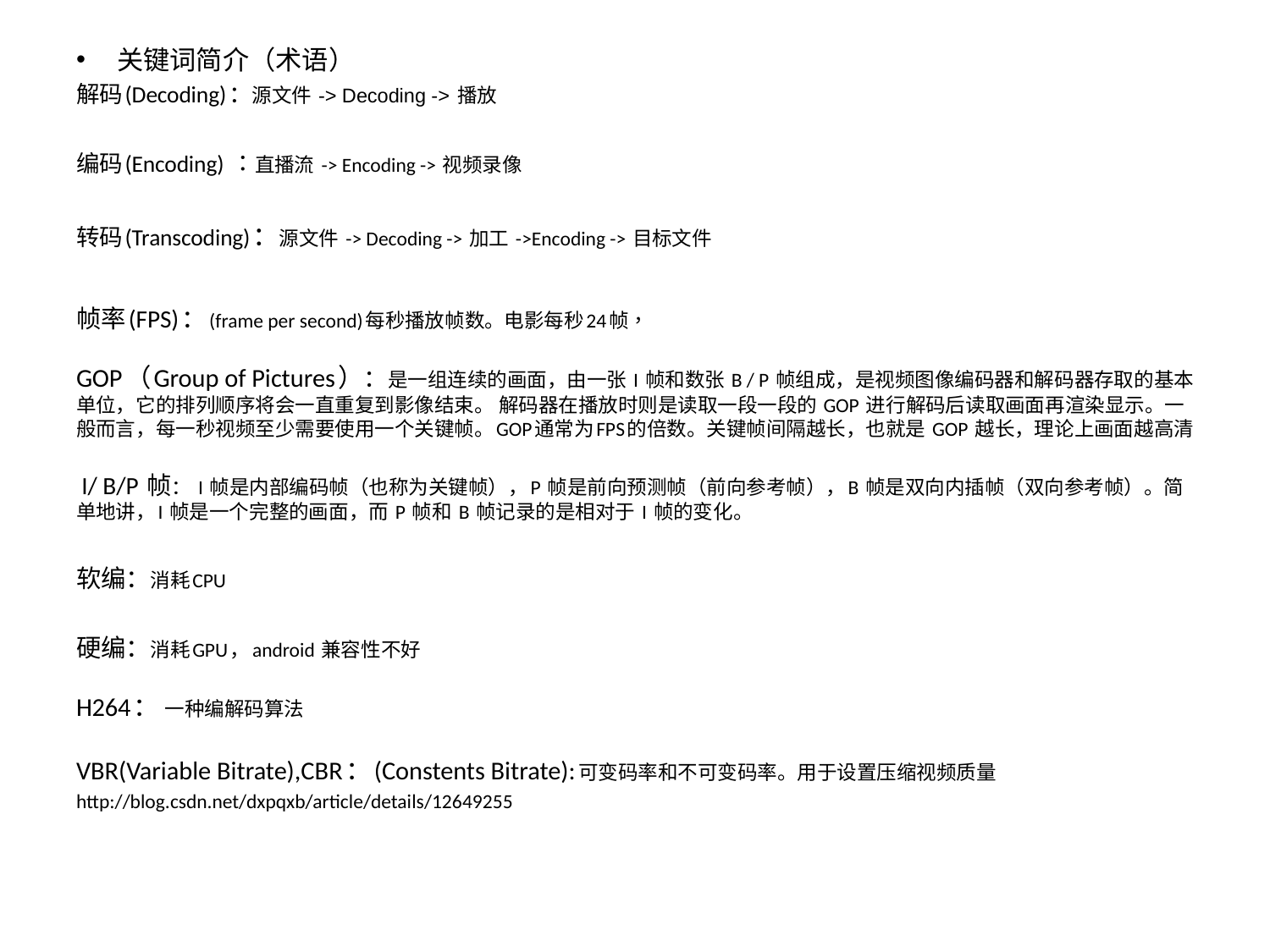

关键词简介（术语）
解码(Decoding)：源⽂件 -> Decoding -> 播放

编码(Encoding) ：直播流 -> Encoding -> 视频录像

转码(Transcoding)：源⽂件 -> Decoding -> 加⼯ ->Encoding -> 目标⽂件

帧率(FPS)：(frame per second)每秒播放帧数。电影每秒24帧，

GOP（Group of Pictures）：是一组连续的画面，由一张 I 帧和数张 B / P 帧组成，是视频图像编码器和解码器存取的基本单位，它的排列顺序将会一直重复到影像结束。 解码器在播放时则是读取一段一段的 GOP 进行解码后读取画面再渲染显示。一般而言，每一秒视频至少需要使用一个关键帧。GOP通常为FPS的倍数。关键帧间隔越长，也就是 GOP 越长，理论上画面越高清

 I/ B/P 帧： I 帧是内部编码帧（也称为关键帧），P 帧是前向预测帧（前向参考帧），B 帧是双向内插帧（双向参考帧）。简单地讲，I 帧是一个完整的画面，而 P 帧和 B 帧记录的是相对于 I 帧的变化。﻿﻿

软编：消耗CPU

硬编：消耗GPU，android 兼容性不好

H264： 一种编解码算法

VBR(Variable Bitrate),CBR：(Constents Bitrate):可变码率和不可变码率。用于设置压缩视频质量
http://blog.csdn.net/dxpqxb/article/details/12649255